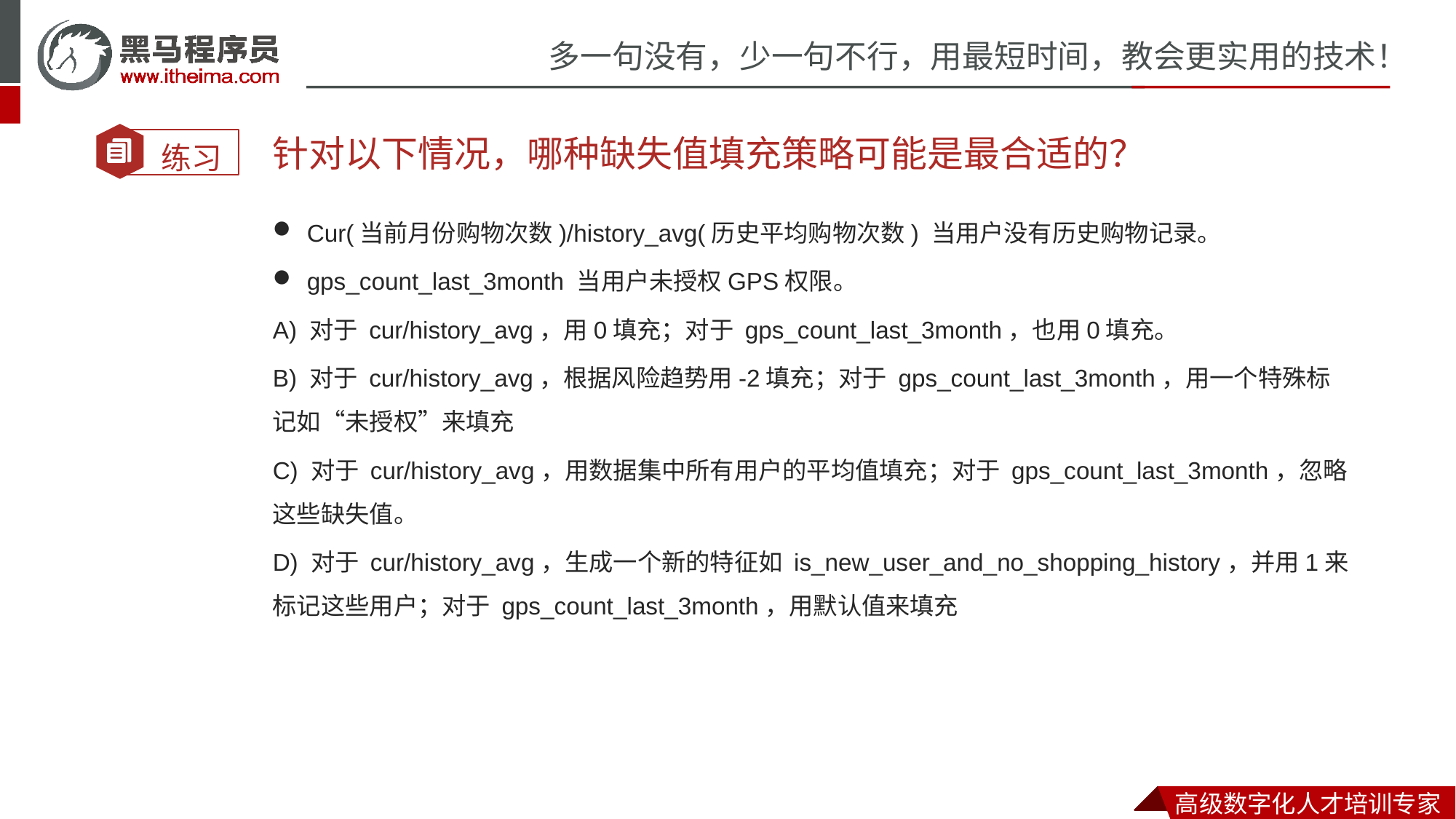

针对以下情况，哪种缺失值填充策略可能是最合适的？
Cur(当前月份购物次数)/history_avg(历史平均购物次数) 当用户没有历史购物记录。
gps_count_last_3month 当用户未授权GPS权限。
A) 对于 cur/history_avg，用0填充；对于 gps_count_last_3month，也用0填充。
B) 对于 cur/history_avg，根据风险趋势用-2填充；对于 gps_count_last_3month，用一个特殊标记如“未授权”来填充
C) 对于 cur/history_avg，用数据集中所有用户的平均值填充；对于 gps_count_last_3month，忽略这些缺失值。
D) 对于 cur/history_avg，生成一个新的特征如 is_new_user_and_no_shopping_history，并用1来标记这些用户；对于 gps_count_last_3month，用默认值来填充